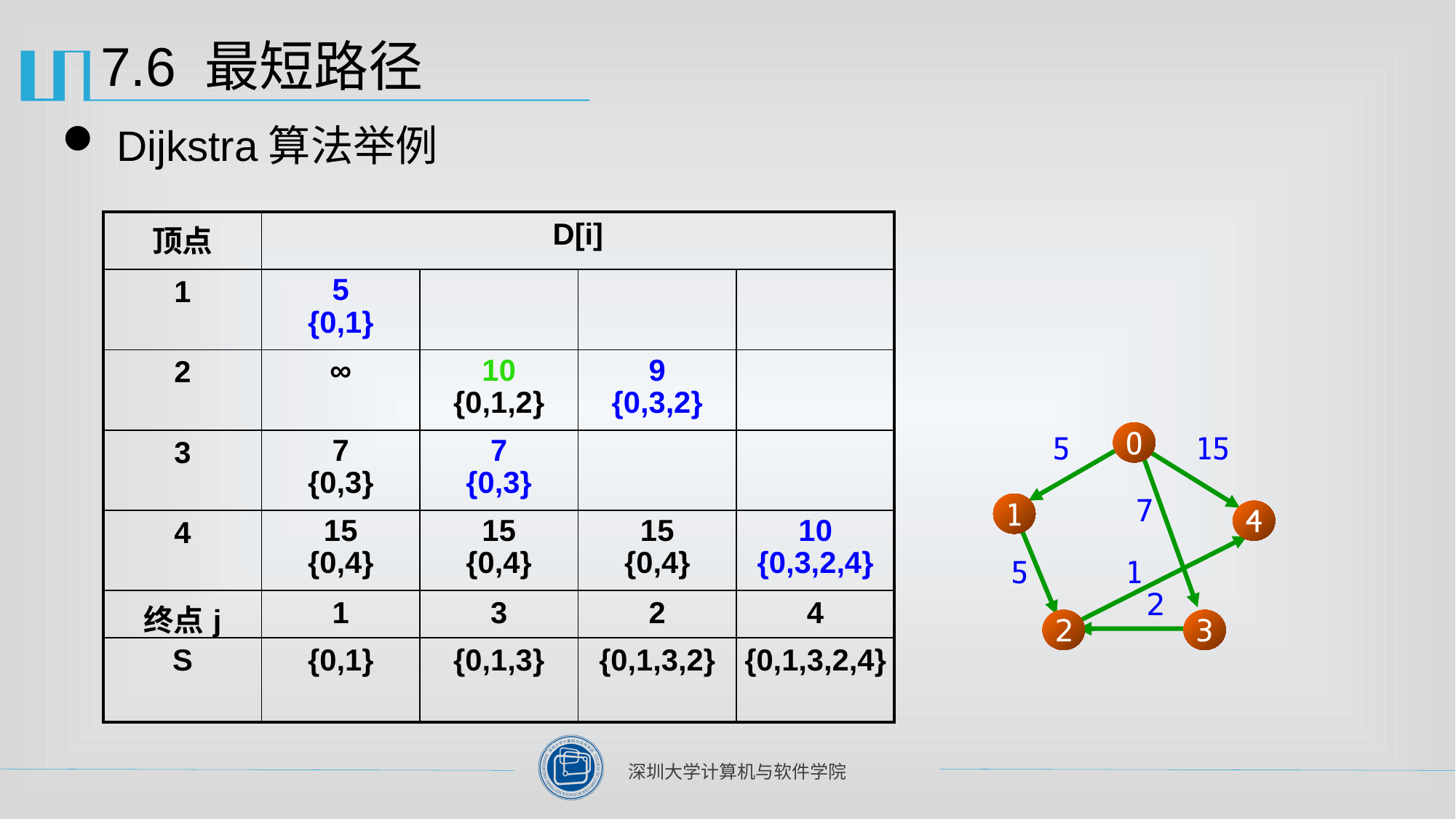

# 7.6 最短路径
Dijkstra算法举例

| 顶点 | D[i] |  |  |  |
| --- | --- | --- | --- | --- |
| 1 | 5 {0,1} |  |  |  |
| 2 | ∞ | 10 {0,1,2} | 9 {0,3,2} |  |
| 3 | 7 {0,3} | 7 {0,3} |  |  |
| 4 | 15 {0,4} | 15 {0,4} | 15 {0,4} | 10 {0,3,2,4} |
| 终点j | 1 | 3 | 2 | 4 |
| S | {0,1} | {0,1,3} | {0,1,3,2} | {0,1,3,2,4} |
0

1
4

2
3

5
15
7
5
1
2
126